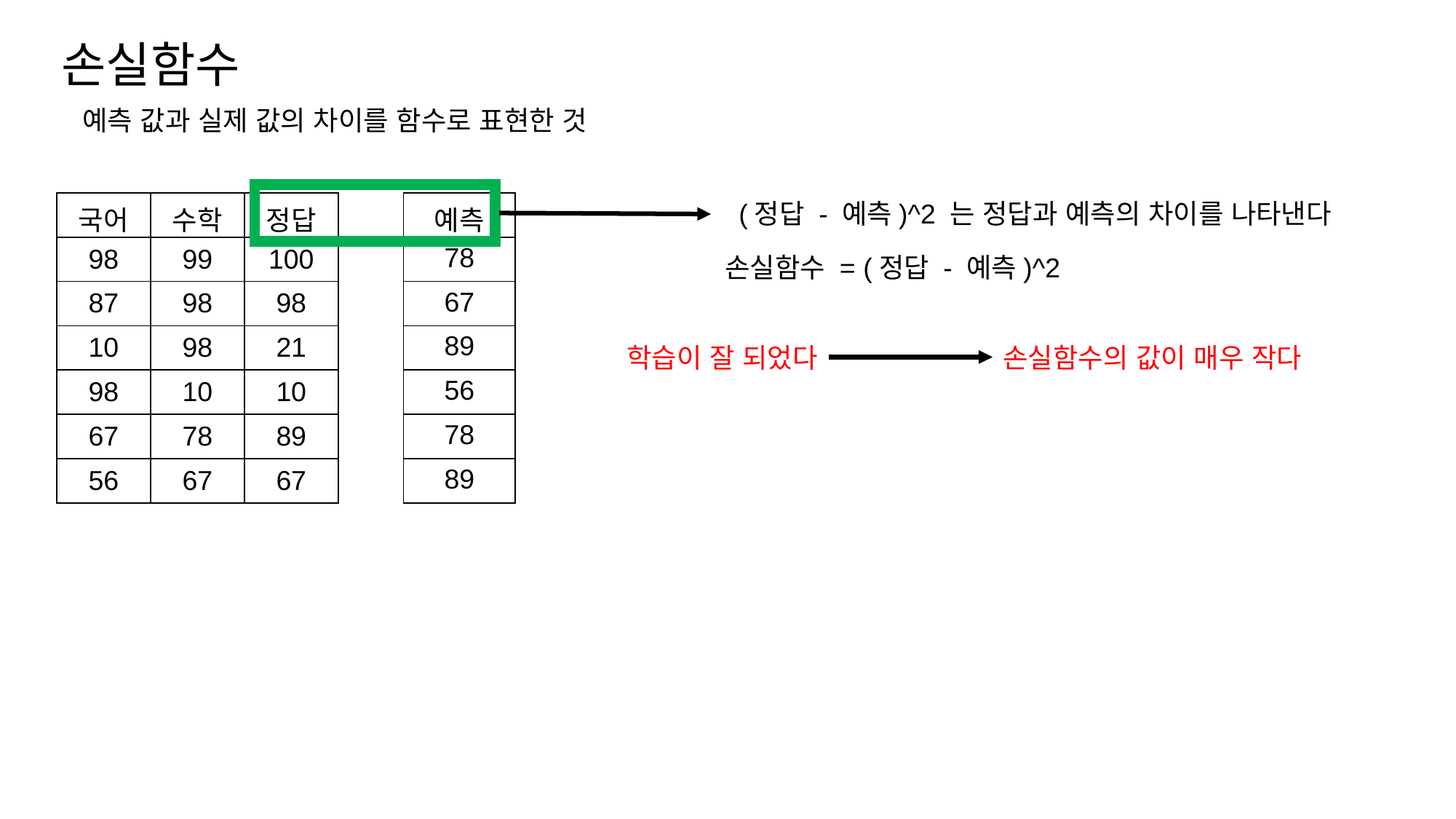

손실함수
예측 값과 실제 값의 차이를 함수로 표현한 것

(정답 - 예측)^2 는 정답과 예측의 차이를 나타낸다
| 국어 | 수학 | 정답 |
| --- | --- | --- |
| 98 | 99 | 100 |
| 87 | 98 | 98 |
| 10 | 98 | 21 |
| 98 | 10 | 10 |
| 67 | 78 | 89 |
| 56 | 67 | 67 |
| 예측 |
| --- |
| 78 |
| 67 |
| 89 |
| 56 |
| 78 |
| 89 |
손실함수 = (정답 - 예측)^2
학습이 잘 되었다
손실함수의 값이 매우 작다